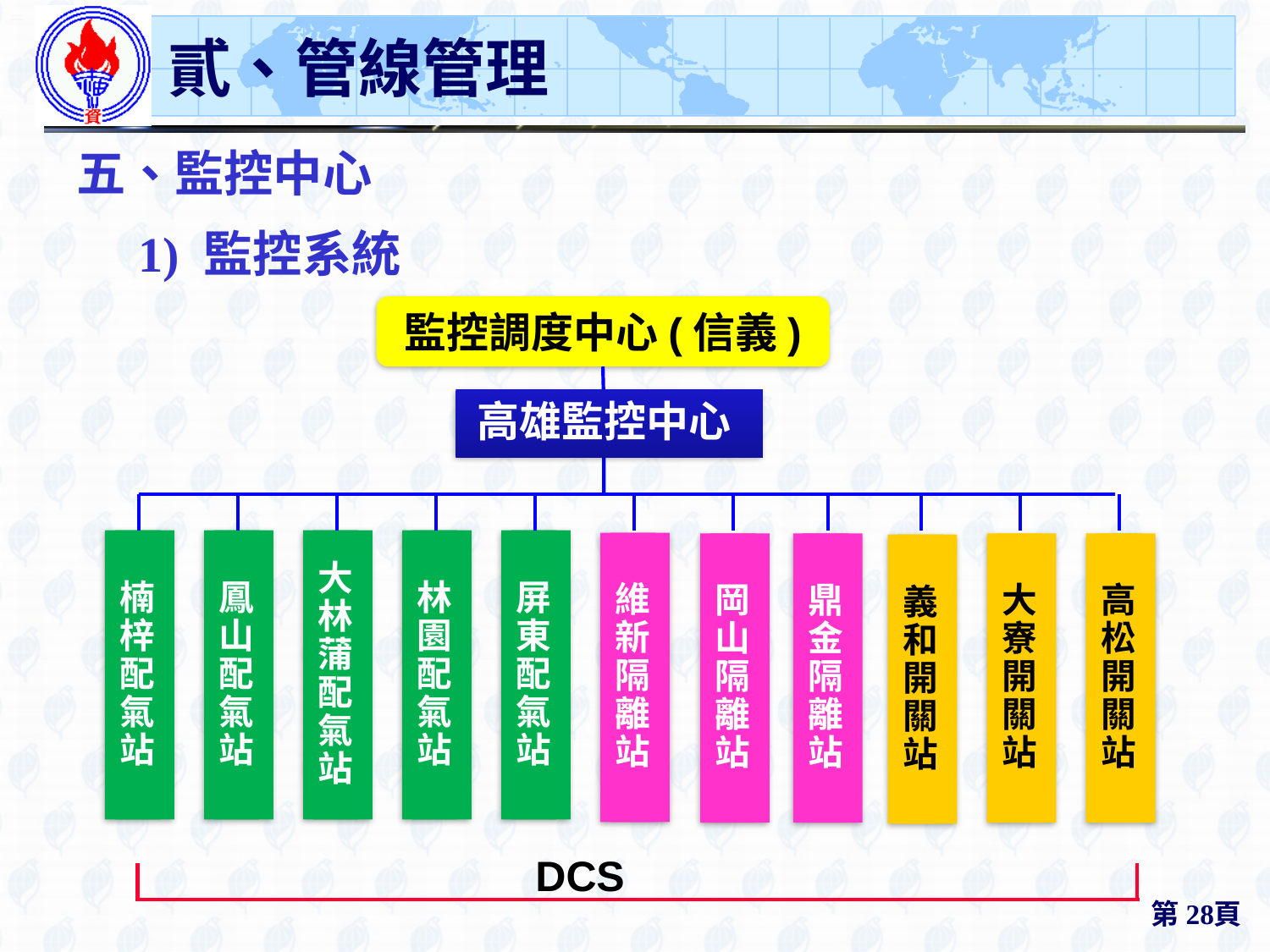

# 貳、管線管理
五、監控中心
1) 監控系統
監控調度中心(信義)
高雄監控中心

楠梓配氣站

鳳山配氣站

大林蒲配氣站

林園配氣站

屏東配氣站

維新隔離站

岡山隔離站

鼎金隔離站

大寮開關站

高松開關站

義和開關站
DCS
第28頁